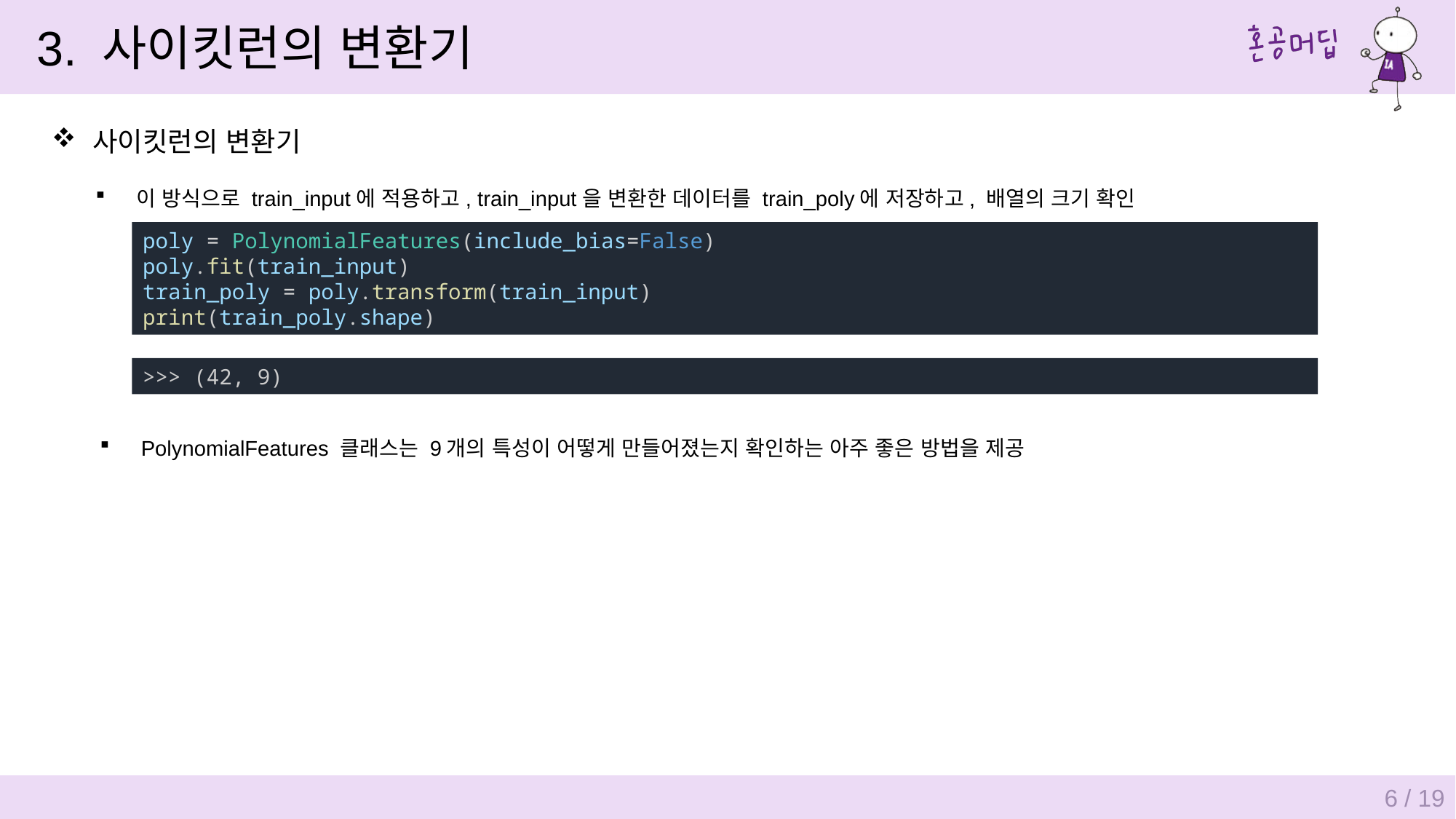

3. 사이킷런의 변환기
사이킷런의 변환기
이 방식으로 train_input에 적용하고, train_input을 변환한 데이터를 train_poly에 저장하고, 배열의 크기 확인
poly = PolynomialFeatures(include_bias=False)
poly.fit(train_input)
train_poly = poly.transform(train_input)
print(train_poly.shape)
>>> (42, 9)
PolynomialFeatures 클래스는 9개의 특성이 어떻게 만들어졌는지 확인하는 아주 좋은 방법을 제공
6 / 19